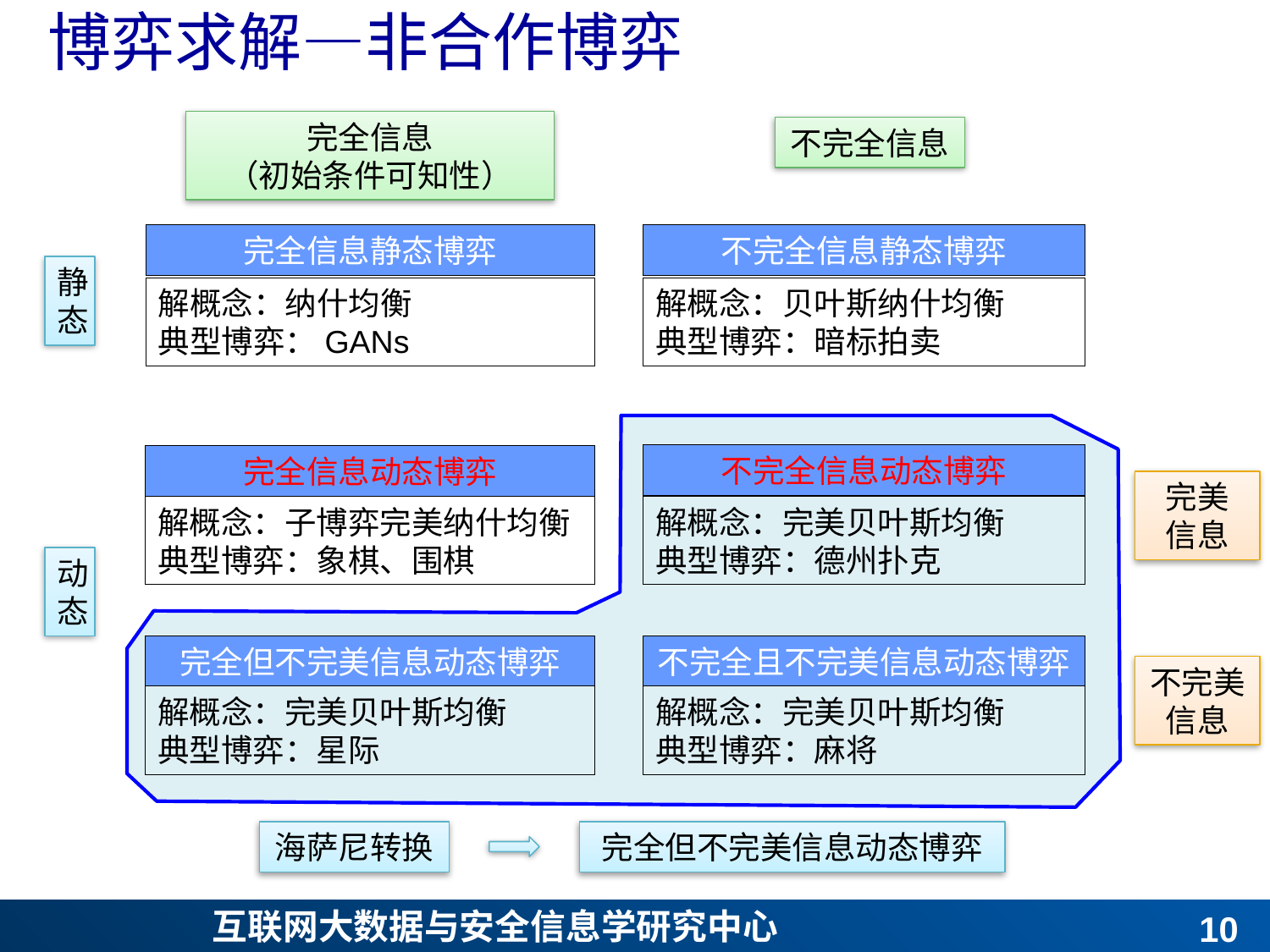

# 博弈求解—非合作博弈
完全信息
（初始条件可知性）
不完全信息
完全信息静态博弈
解概念：纳什均衡
典型博弈：GANs
不完全信息静态博弈
解概念：贝叶斯纳什均衡
典型博弈：暗标拍卖
静态

不完全信息动态博弈
完全信息动态博弈
完全且完美信息动态博弈
解概念：子博弈完美纳什均衡
典型博弈：象棋、围棋
不完全但完美信息动态博弈
解概念：完美贝叶斯均衡
典型博弈：德州扑克
完美
信息
动态
完全但不完美信息动态博弈
解概念：完美贝叶斯均衡
典型博弈：星际
不完全且不完美信息动态博弈
解概念：完美贝叶斯均衡
典型博弈：麻将
不完美信息
海萨尼转换
完全但不完美信息动态博弈

10